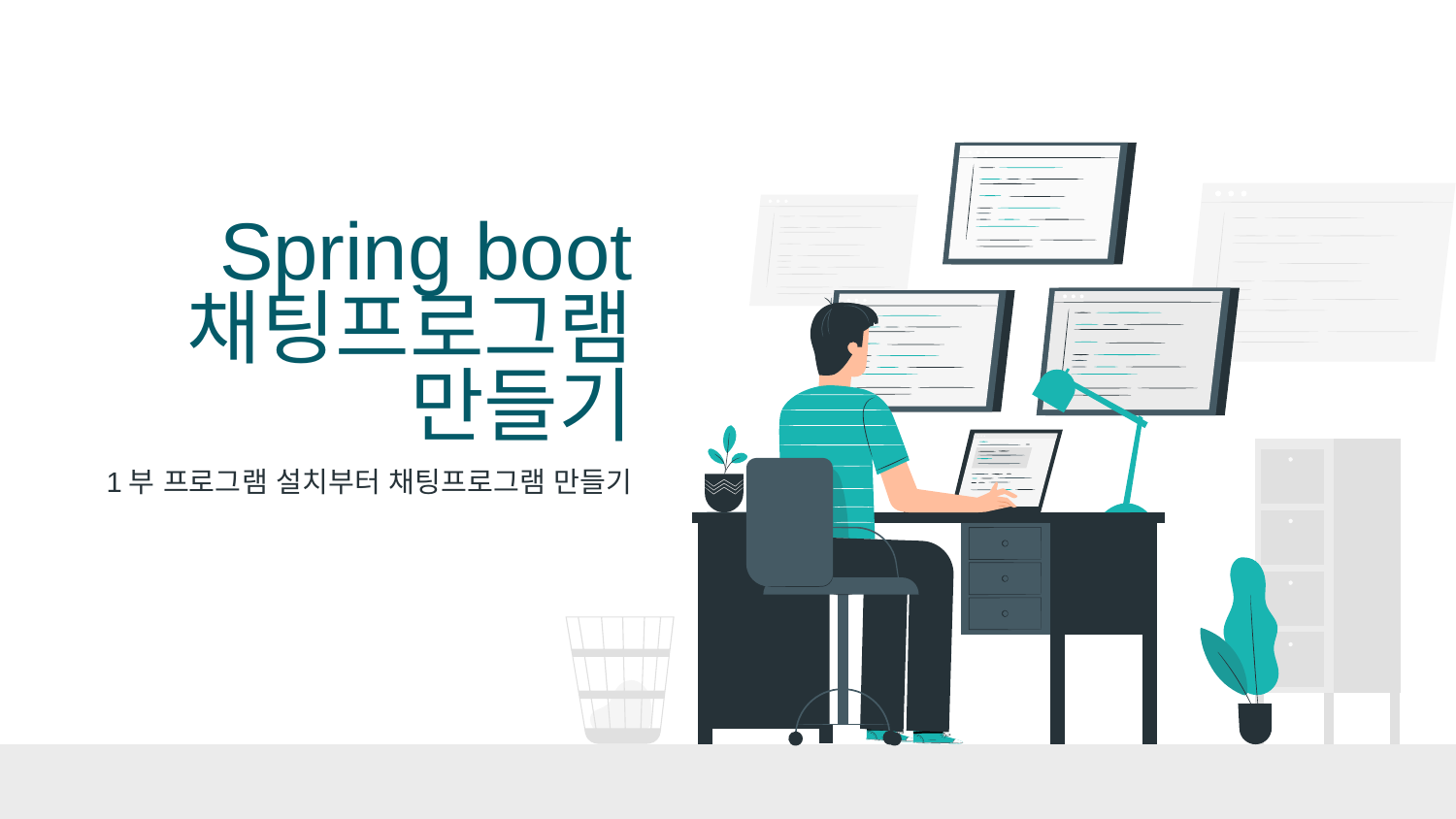

# Spring boot 채팅프로그램 만들기

1부 프로그램 설치부터 채팅프로그램 만들기